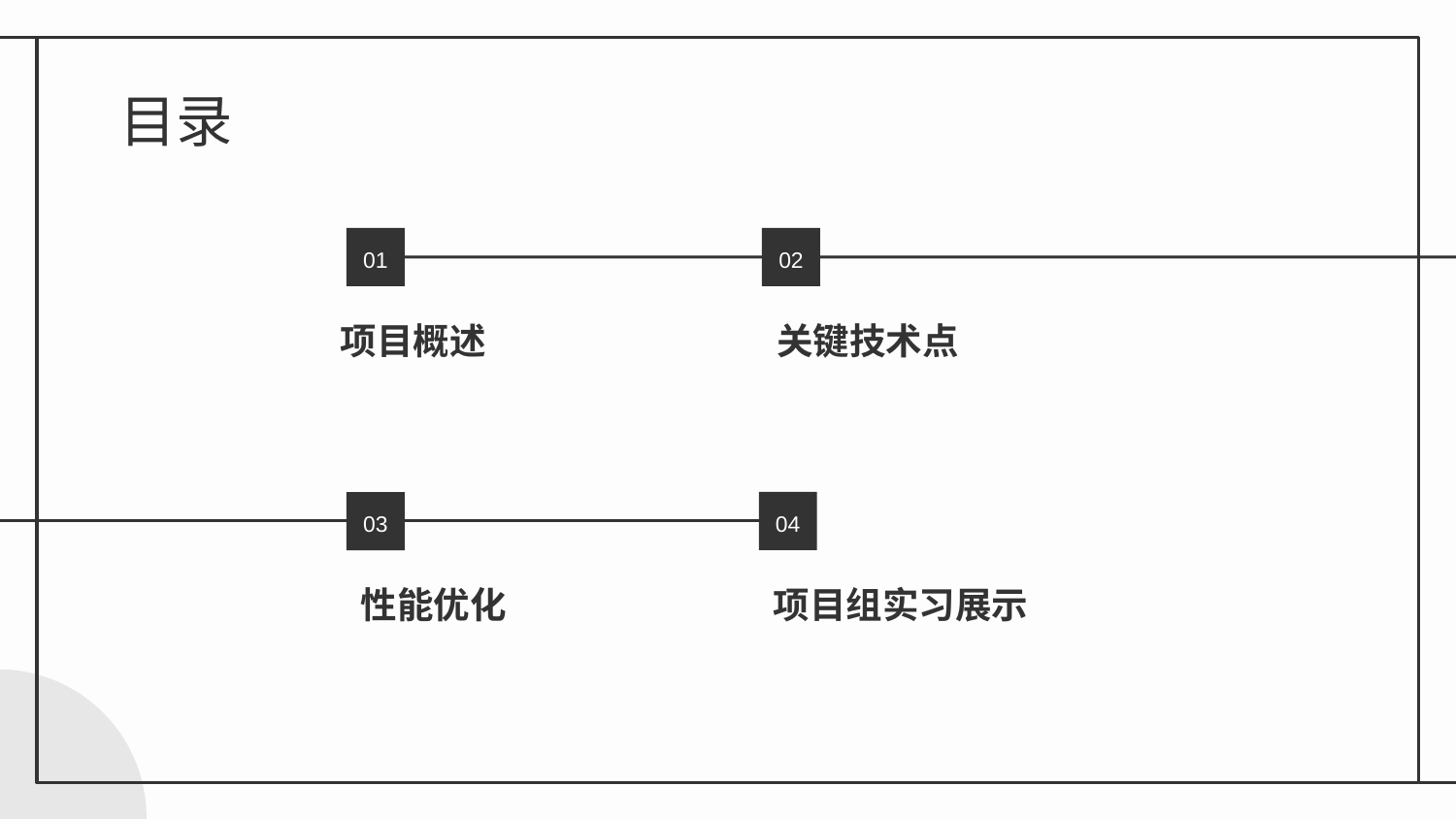

# 目录
01
02
项目概述
关键技术点
04
03
性能优化
项目组实习展示